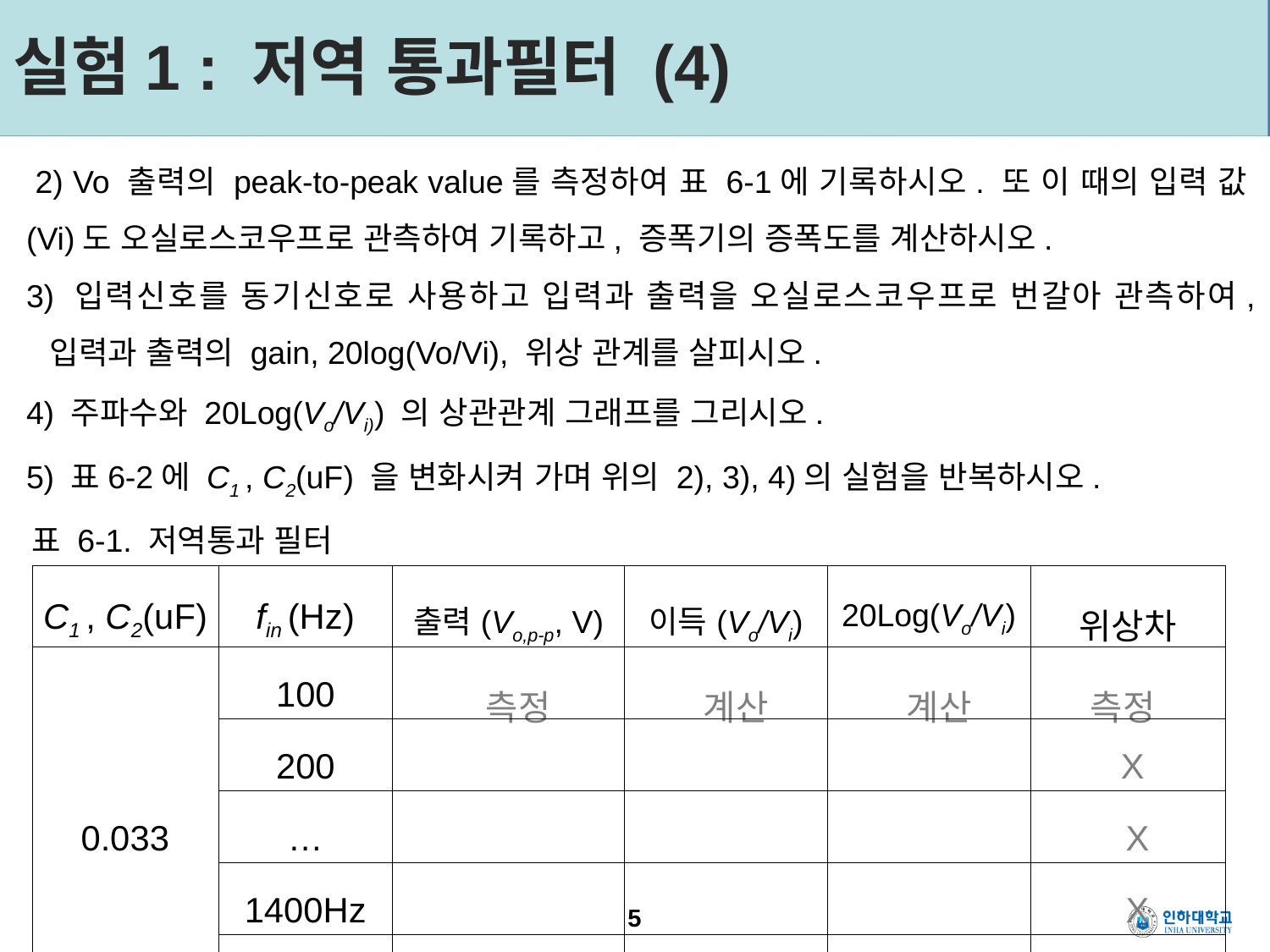

# 실험1 : 저역 통과필터 (4)
 2) Vo 출력의 peak-to-peak value를 측정하여 표 6-1에 기록하시오. 또 이 때의 입력 값(Vi)도 오실로스코우프로 관측하여 기록하고, 증폭기의 증폭도를 계산하시오.
3) 입력신호를 동기신호로 사용하고 입력과 출력을 오실로스코우프로 번갈아 관측하여, 입력과 출력의 gain, 20log(Vo/Vi), 위상 관계를 살피시오.
4) 주파수와 20Log(Vo/Vi)) 의 상관관계 그래프를 그리시오.
5) 표6-2에 C1 , C2(uF) 을 변화시켜 가며 위의 2), 3), 4)의 실험을 반복하시오.
표 6-1. 저역통과 필터
| C1 , C2(uF) | fin (Hz) | 출력(Vo,p-p, V) | 이득(Vo/Vi) | 20Log(Vo/Vi) | 위상차 |
| --- | --- | --- | --- | --- | --- |
| 0.033 | 100 | 측정 | 계산 | 계산 | 측정 |
|  | 200 |  |  |  | X |
|  | … |  |  |  | X |
|  | 1400Hz |  |  |  | X |
|  | 1500Hz |  |  |  | X |
5